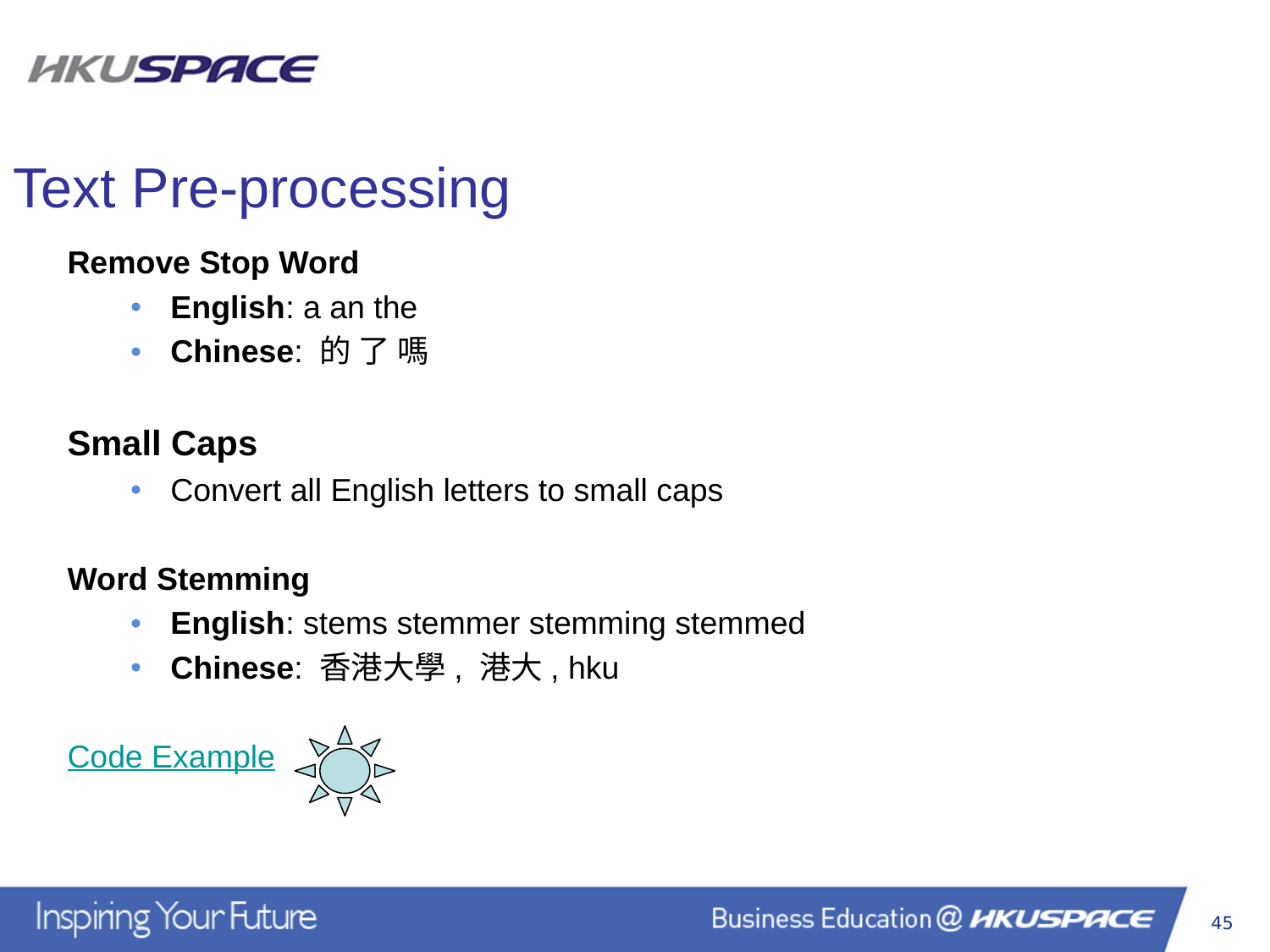

Text Pre-processing
Remove Stop Word
English: a an the
Chinese: 的 了 嗎

Small Caps
Convert all English letters to small caps

Word Stemming
English: stems stemmer stemming stemmed
Chinese: 香港大學, 港大, hku

Code Example

45